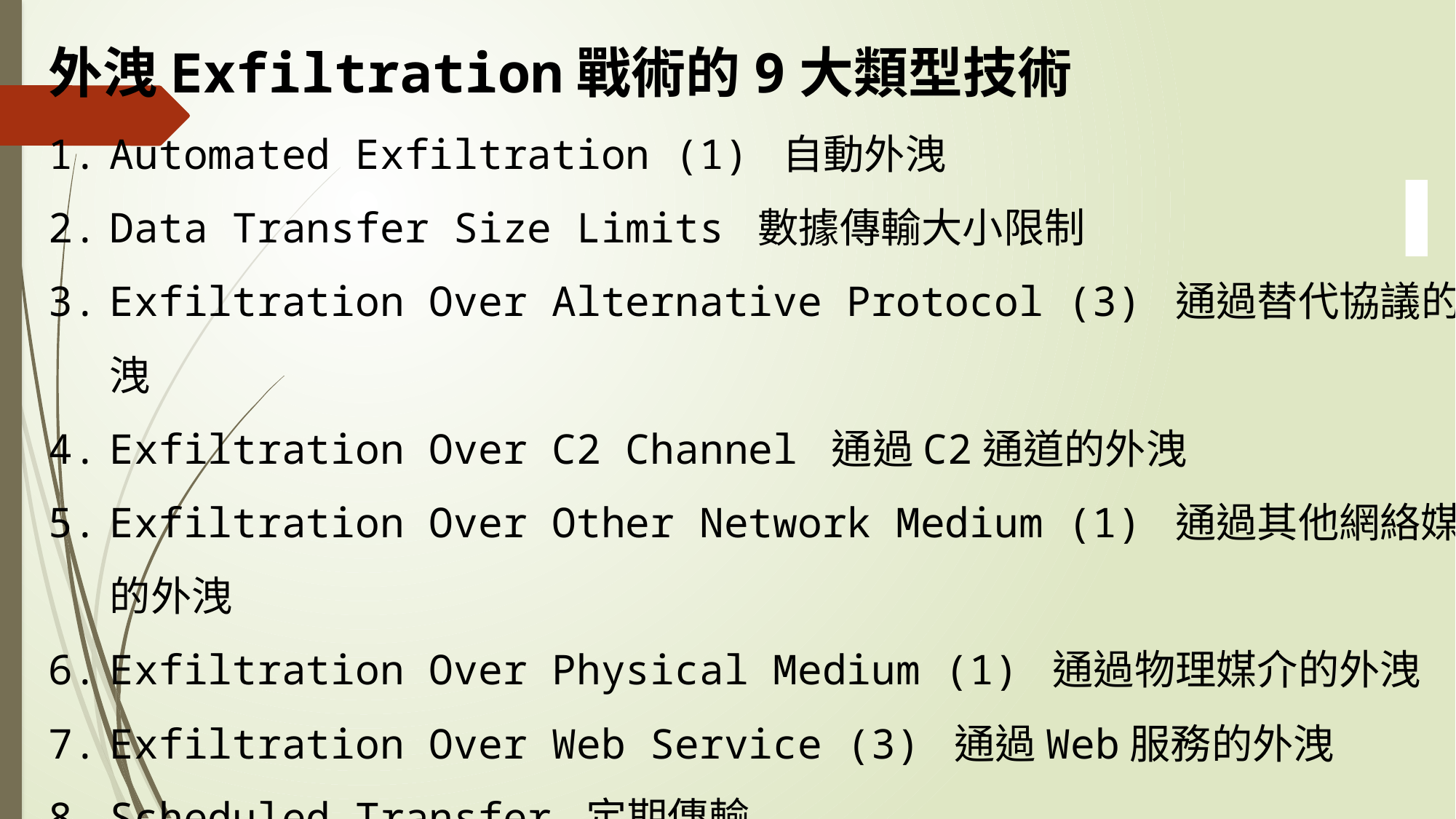

外洩Exfiltration戰術的9大類型技術
Automated Exfiltration (1) 自動外洩
Data Transfer Size Limits 數據傳輸大小限制
Exfiltration Over Alternative Protocol (3) 通過替代協議的外洩
Exfiltration Over C2 Channel 通過C2通道的外洩
Exfiltration Over Other Network Medium (1) 通過其他網絡媒介的外洩
Exfiltration Over Physical Medium (1) 通過物理媒介的外洩
Exfiltration Over Web Service (3) 通過Web服務的外洩
Scheduled Transfer 定期傳輸
Transfer Data to Cloud Account 將數據傳輸到雲帳戶